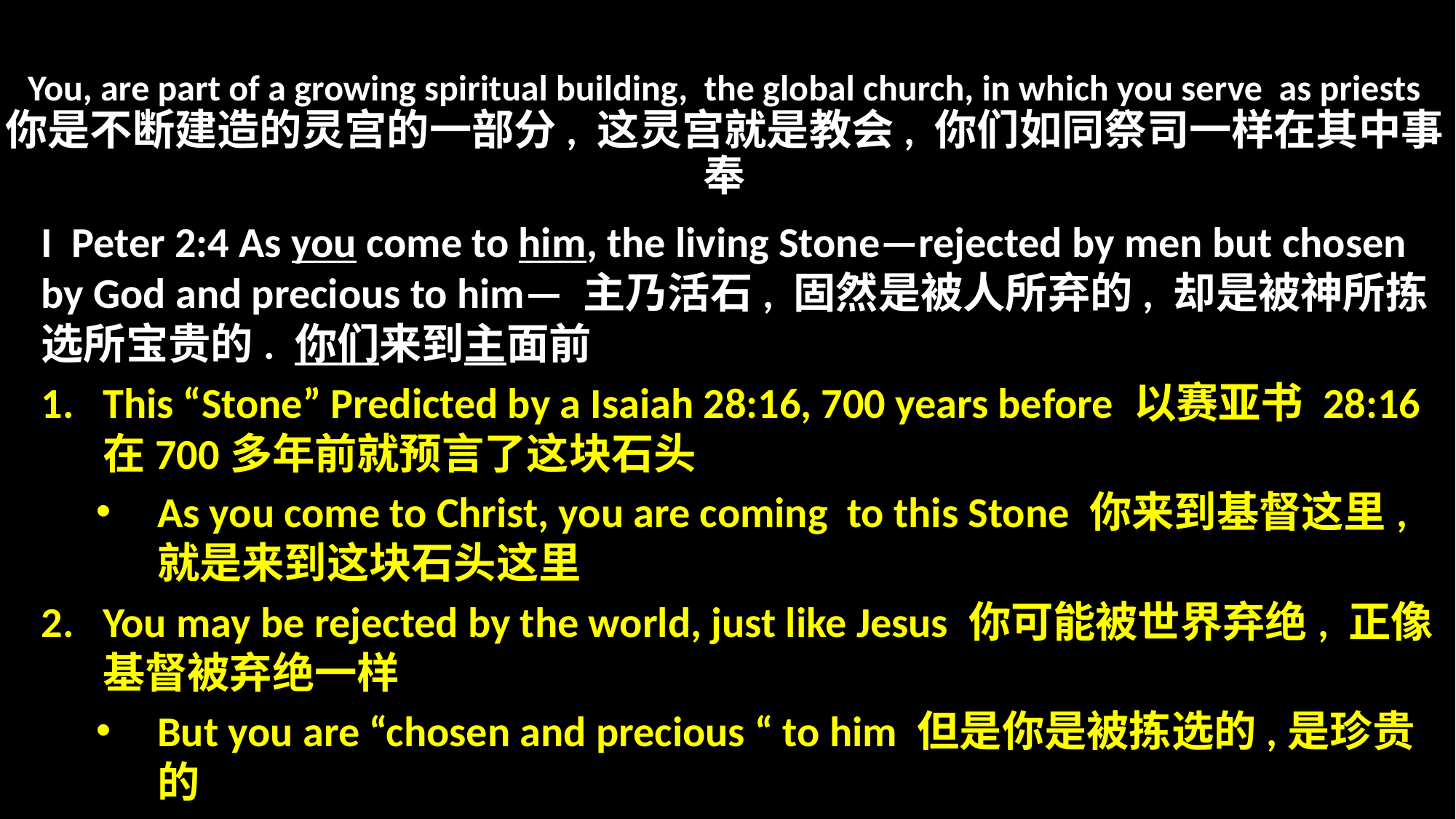

# You, are part of a growing spiritual building,  the global church, in which you serve  as priests 你是不断建造的灵宫的一部分, 这灵宫就是教会, 你们如同祭司一样在其中事奉

I  Peter 2:4 As you come to him, the living Stone—rejected by men but chosen by God and precious to him— 主乃活石, 固然是被人所弃的, 却是被神所拣选所宝贵的. 你们来到主面前
This “Stone” Predicted by a Isaiah 28:16, 700 years before 以赛亚书 28:16 在700多年前就预言了这块石头
As you come to Christ, you are coming  to this Stone 你来到基督这里, 就是来到这块石头这里
You may be rejected by the world, just like Jesus 你可能被世界弃绝, 正像基督被弃绝一样
But you are “chosen and precious “ to him 但是你是被拣选的,是珍贵的